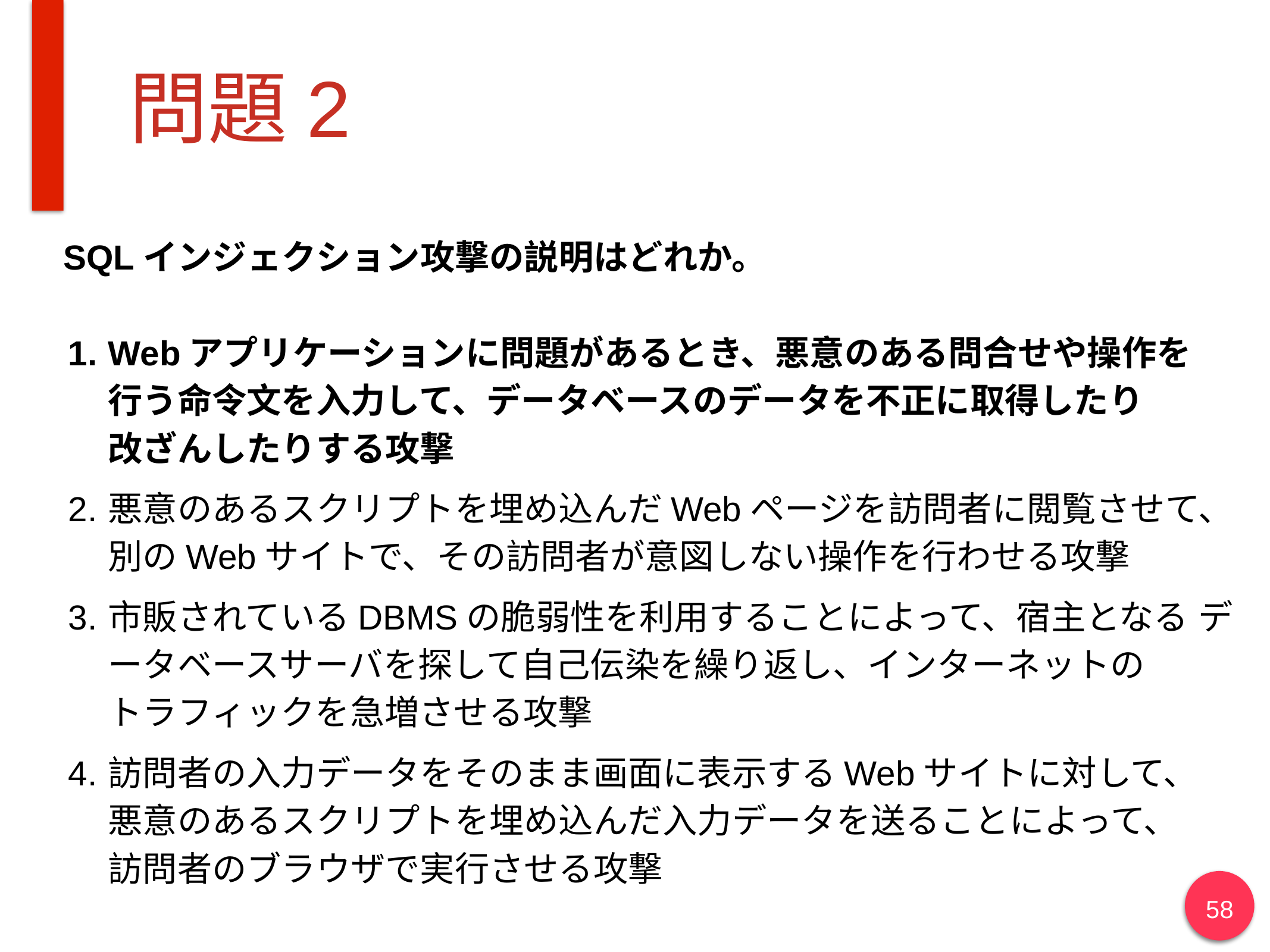

# 問題2
SQLインジェクション攻撃の説明はどれか。

Webアプリケーションに問題があるとき、悪意のある問合せや操作を
行う命令文を入力して、データベースのデータを不正に取得したり
改ざんしたりする攻撃
悪意のあるスクリプトを埋め込んだWebページを訪問者に閲覧させて、
別のWebサイトで、その訪問者が意図しない操作を行わせる攻撃
市販されているDBMSの脆弱性を利用することによって、宿主となる データベースサーバを探して自己伝染を繰り返し、インターネットの
トラフィックを急増させる攻撃
訪問者の入力データをそのまま画面に表示するWebサイトに対して、
悪意のあるスクリプトを埋め込んだ入力データを送ることによって、
訪問者のブラウザで実行させる攻撃
58